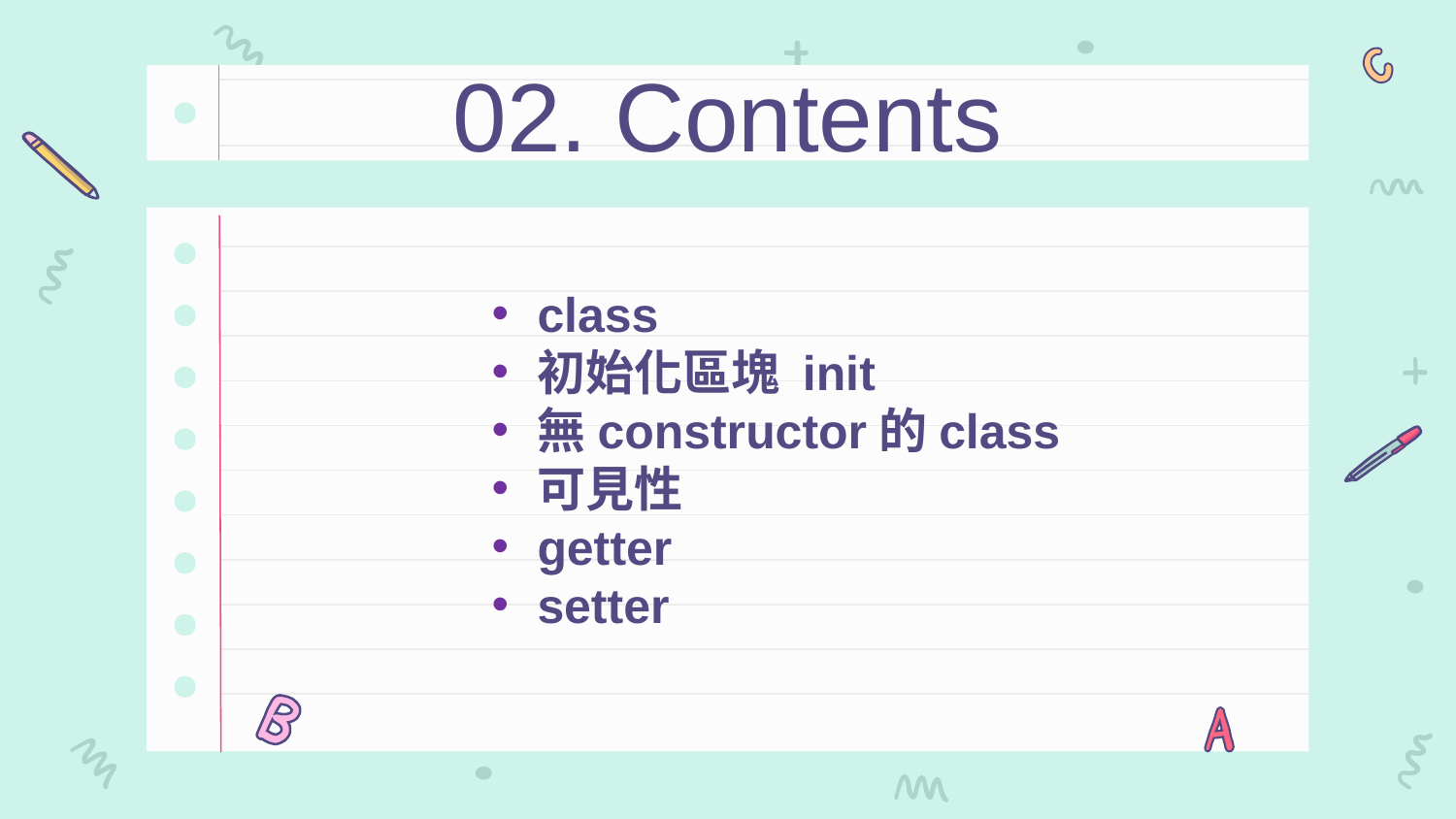

# 02. Contents

class
初始化區塊 init
無constructor的class
可見性
getter
setter